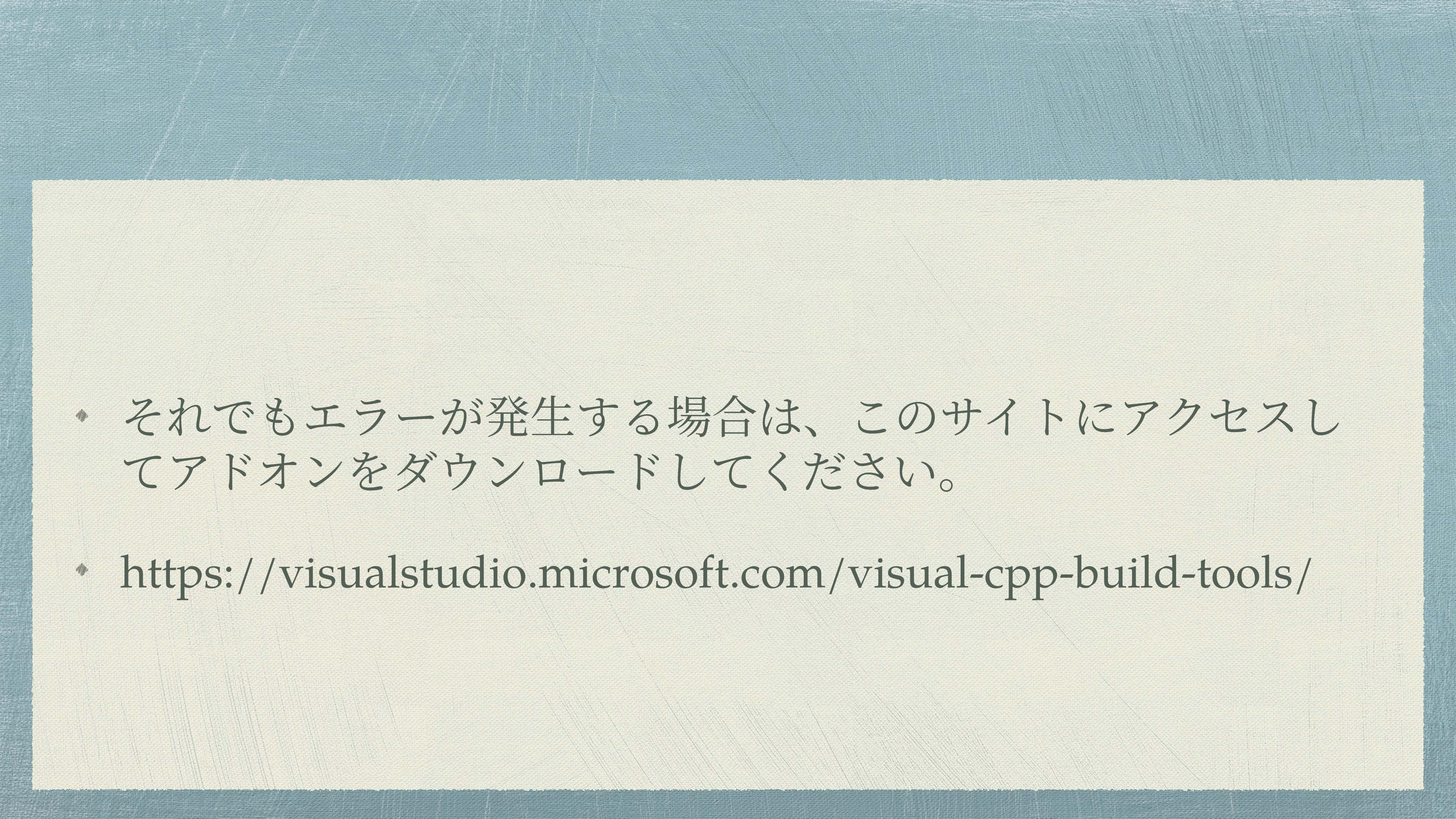

#
それでもエラーが発生する場合は、このサイトにアクセスしてアドオンをダウンロードしてください。
https://visualstudio.microsoft.com/visual-cpp-build-tools/